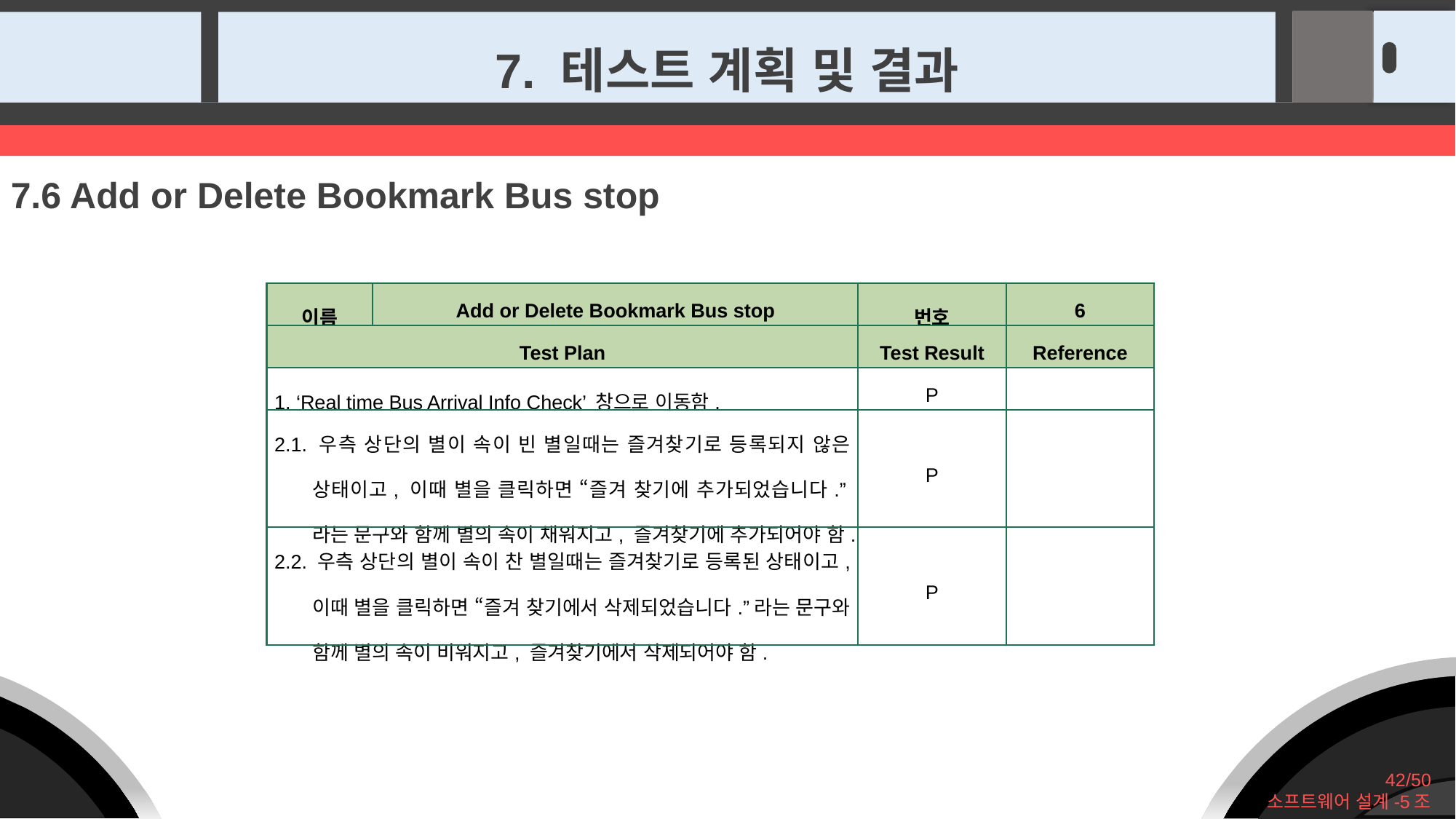

7. 테스트 계획 및 결과

7.6 Add or Delete Bookmark Bus stop
| 이름 | Add or Delete Bookmark Bus stop | 번호 | 6 |
| --- | --- | --- | --- |
| Test Plan |  | Test Result | Reference |
| 1. ‘Real time Bus Arrival Info Check’ 창으로 이동함. |  | P |  |
| 2.1. 우측 상단의 별이 속이 빈 별일때는 즐겨찾기로 등록되지 않은 상태이고, 이때 별을 클릭하면 “즐겨 찾기에 추가되었습니다.”라는 문구와 함께 별의 속이 채워지고, 즐겨찾기에 추가되어야 함. |  | P |  |
| 2.2. 우측 상단의 별이 속이 찬 별일때는 즐겨찾기로 등록된 상태이고, 이때 별을 클릭하면 “즐겨 찾기에서 삭제되었습니다.”라는 문구와 함께 별의 속이 비워지고, 즐겨찾기에서 삭제되어야 함. |  | P |  |

42/50
소프트웨어 설계-5조